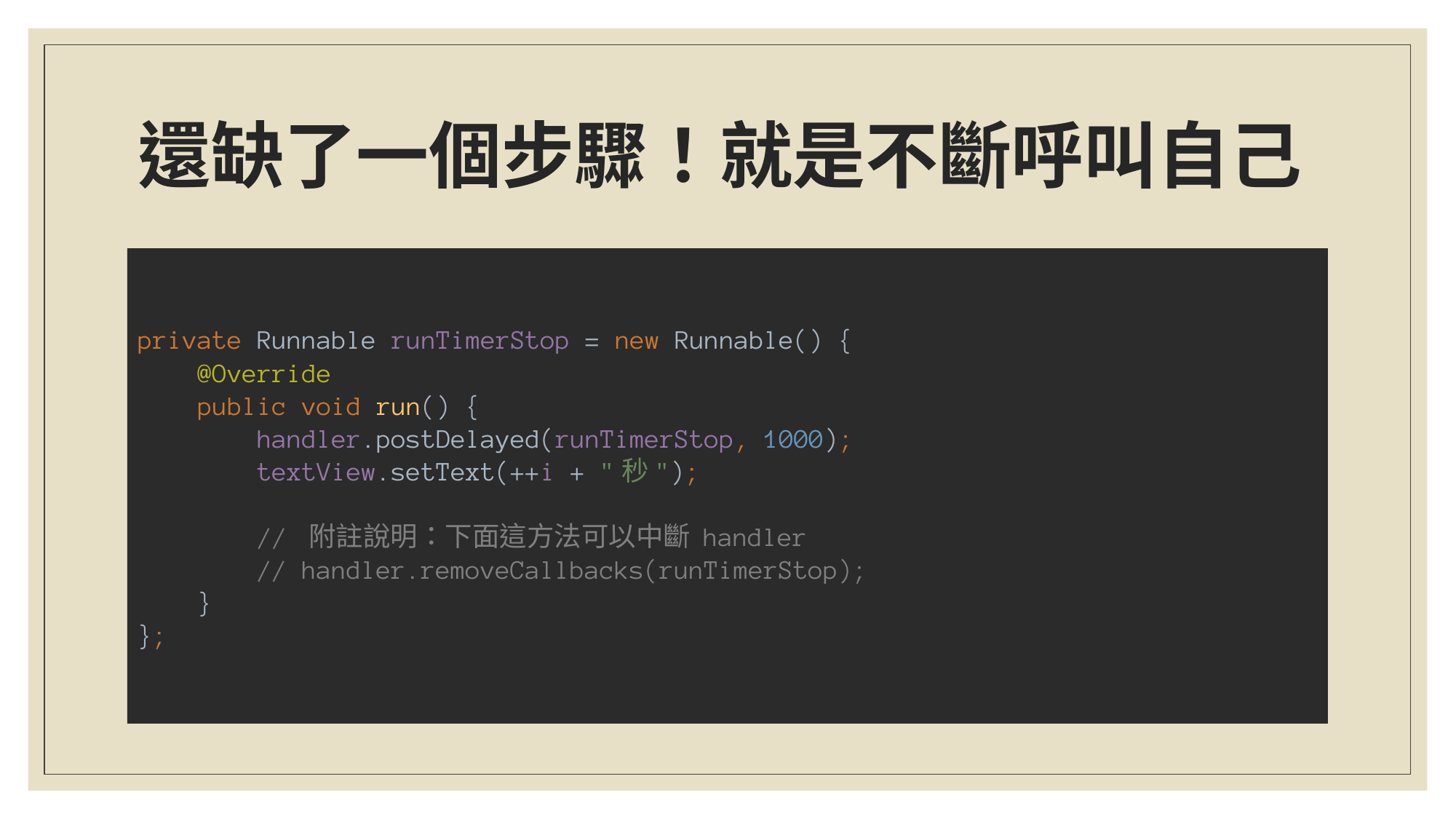

# 還缺了一個步驟！就是不斷呼叫自己
private Runnable runTimerStop = new Runnable() {
    @Override
    public void run() {
        handler.postDelayed(runTimerStop, 1000);
        textView.setText(++i + "秒");
        // 附註說明：下面這方法可以中斷 handler
        // handler.removeCallbacks(runTimerStop);
    }
};